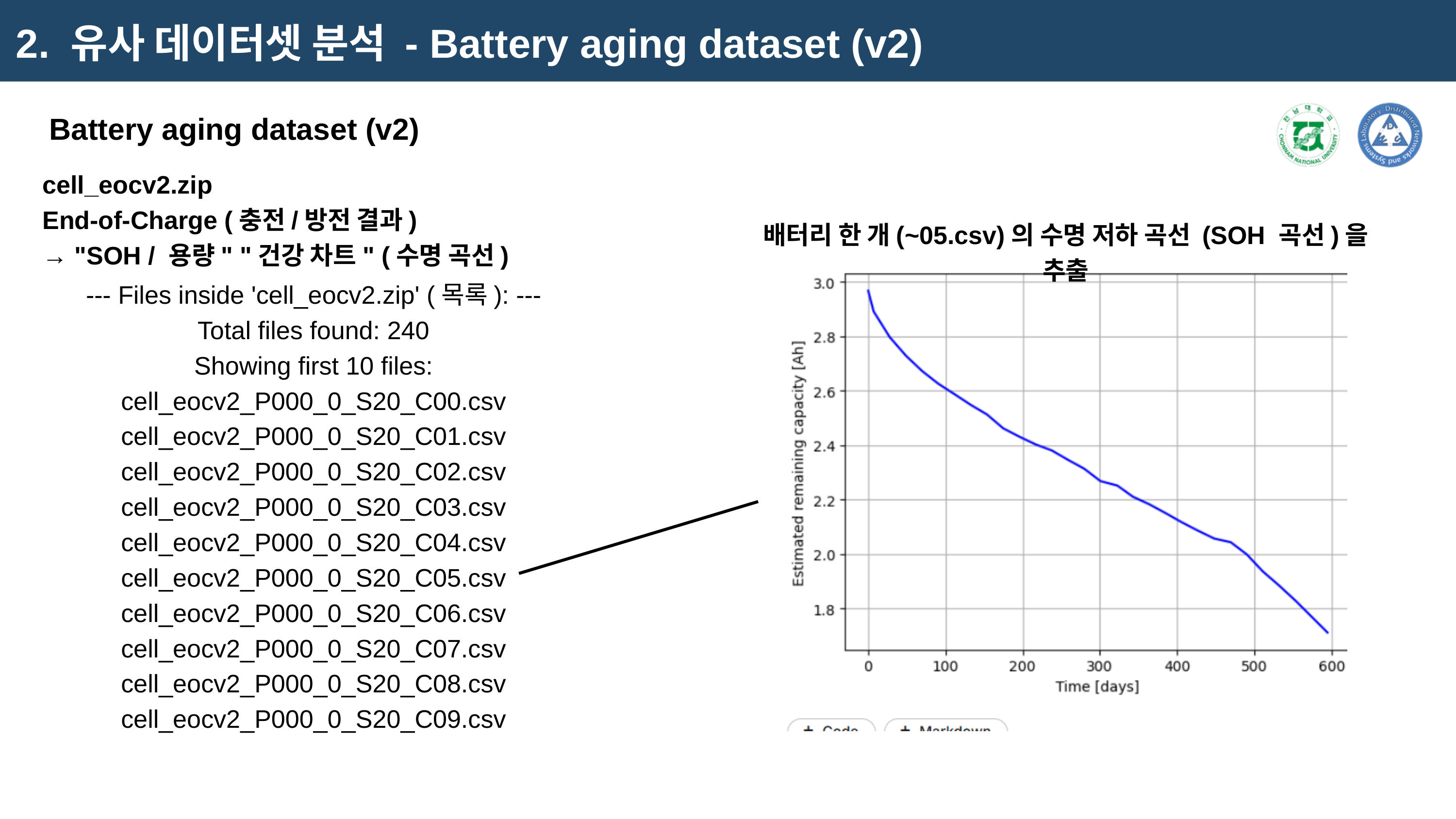

2. 유사 데이터셋 분석 - Battery aging dataset (v2)
Battery aging dataset (v2)
cell_eocv2.zip
End-of-Charge (충전/방전 결과)
→ "SOH / 용량" "건강 차트" (수명 곡선)

배터리 한 개(~05.csv)의 수명 저하 곡선 (SOH 곡선)을 추출

--- Files inside 'cell_eocv2.zip' (목록): ---
Total files found: 240
Showing first 10 files:
cell_eocv2_P000_0_S20_C00.csv
cell_eocv2_P000_0_S20_C01.csv
cell_eocv2_P000_0_S20_C02.csv
cell_eocv2_P000_0_S20_C03.csv
cell_eocv2_P000_0_S20_C04.csv
cell_eocv2_P000_0_S20_C05.csv
cell_eocv2_P000_0_S20_C06.csv
cell_eocv2_P000_0_S20_C07.csv
cell_eocv2_P000_0_S20_C08.csv
cell_eocv2_P000_0_S20_C09.csv